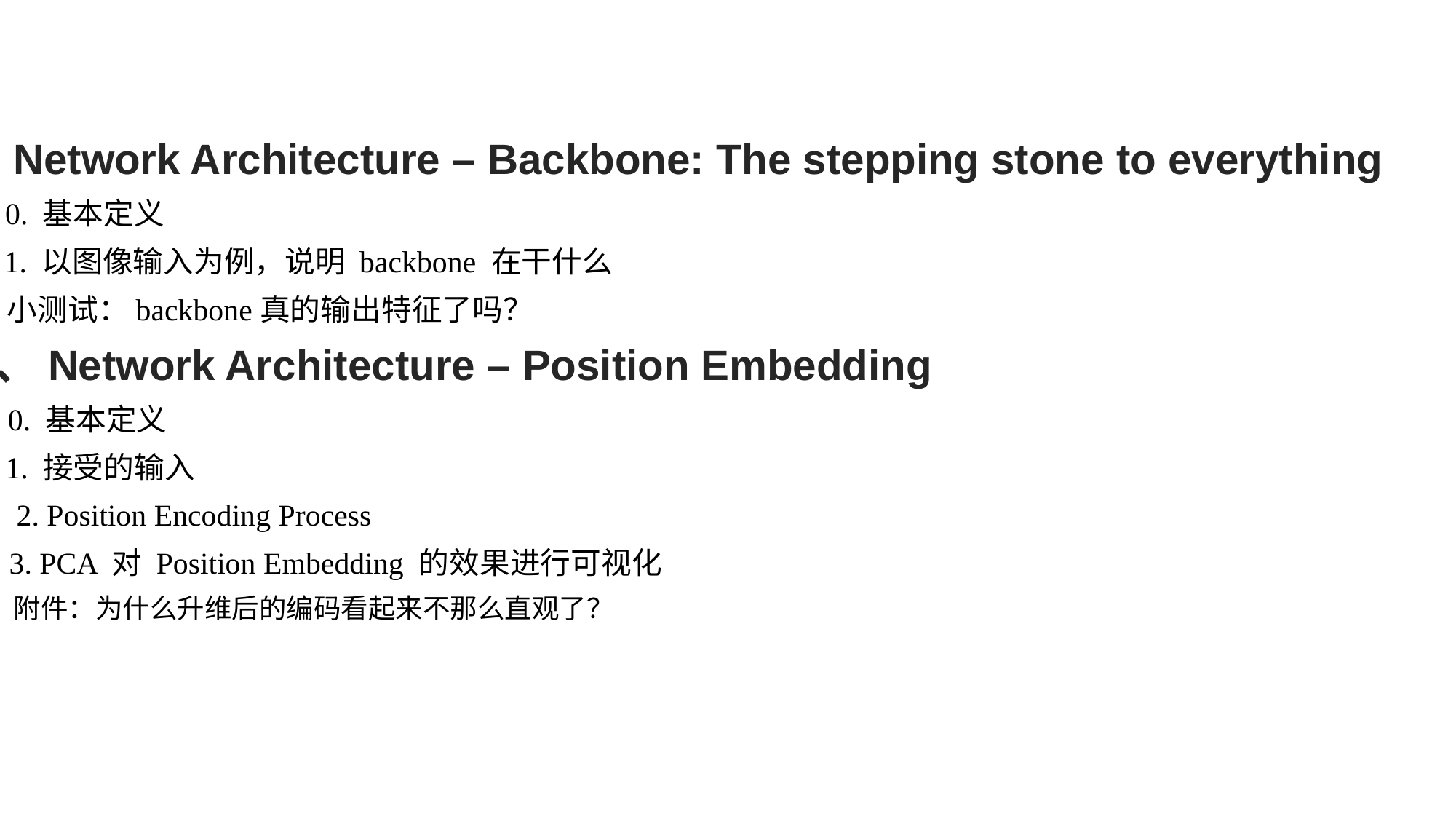

四、Network Architecture – Backbone: The stepping stone to everything
0. 基本定义
1. 以图像输入为例，说明 backbone 在干什么
小测试：backbone真的输出特征了吗？
五、Network Architecture – Position Embedding
0. 基本定义
1. 接受的输入
2. Position Encoding Process
3. PCA 对 Position Embedding 的效果进行可视化
附件：为什么升维后的编码看起来不那么直观了？